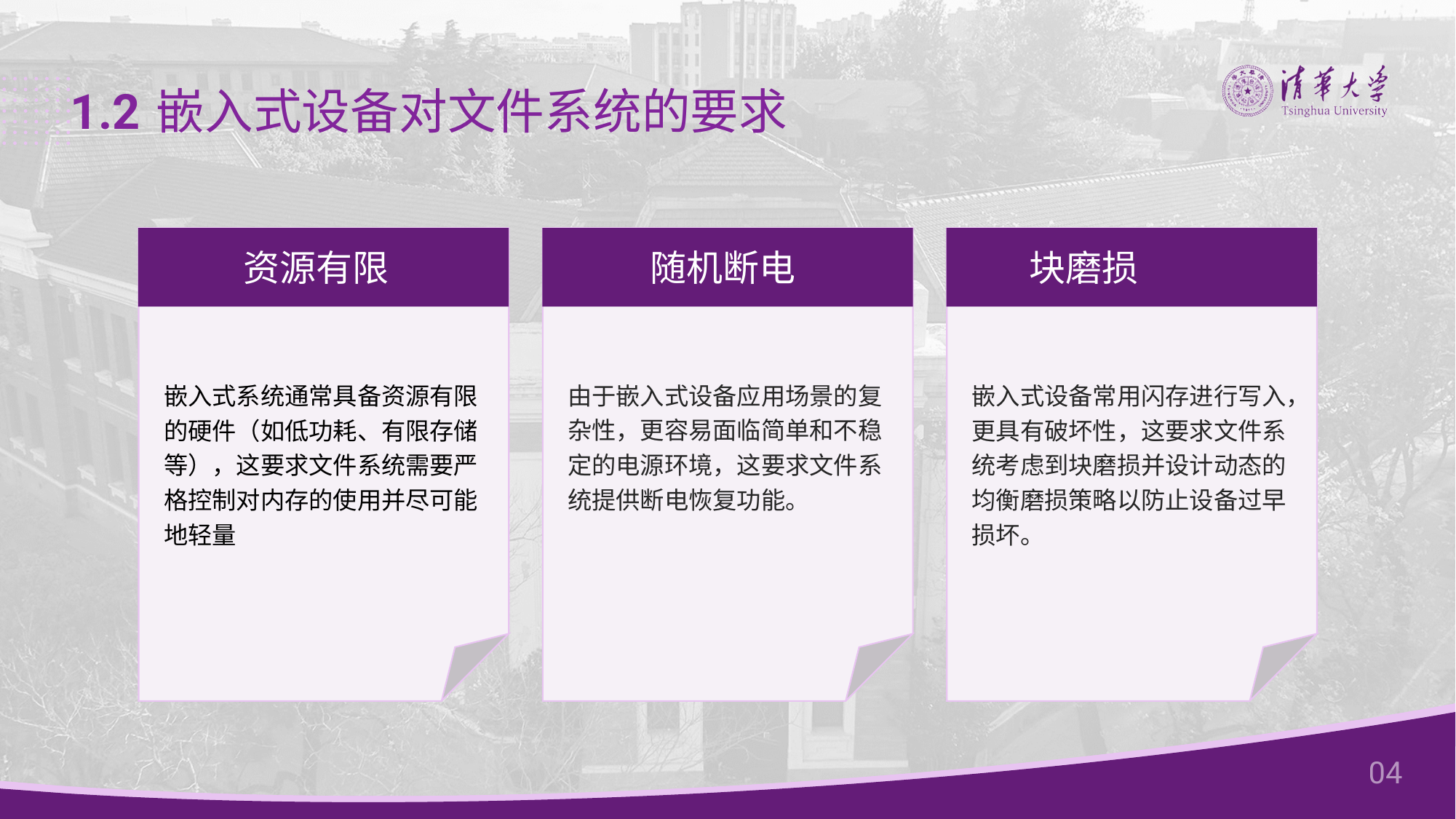

1.2
嵌入式设备对文件系统的要求

资源有限
随机断电
块磨损
嵌入式系统通常具备资源有限的硬件（如低功耗、有限存储等），这要求文件系统需要严格控制对内存的使用并尽可能地轻量
由于嵌入式设备应用场景的复杂性，更容易面临简单和不稳定的电源环境，这要求文件系统提供断电恢复功能。
嵌入式设备常用闪存进行写入，更具有破坏性，这要求文件系统考虑到块磨损并设计动态的均衡磨损策略以防止设备过早损坏。

04